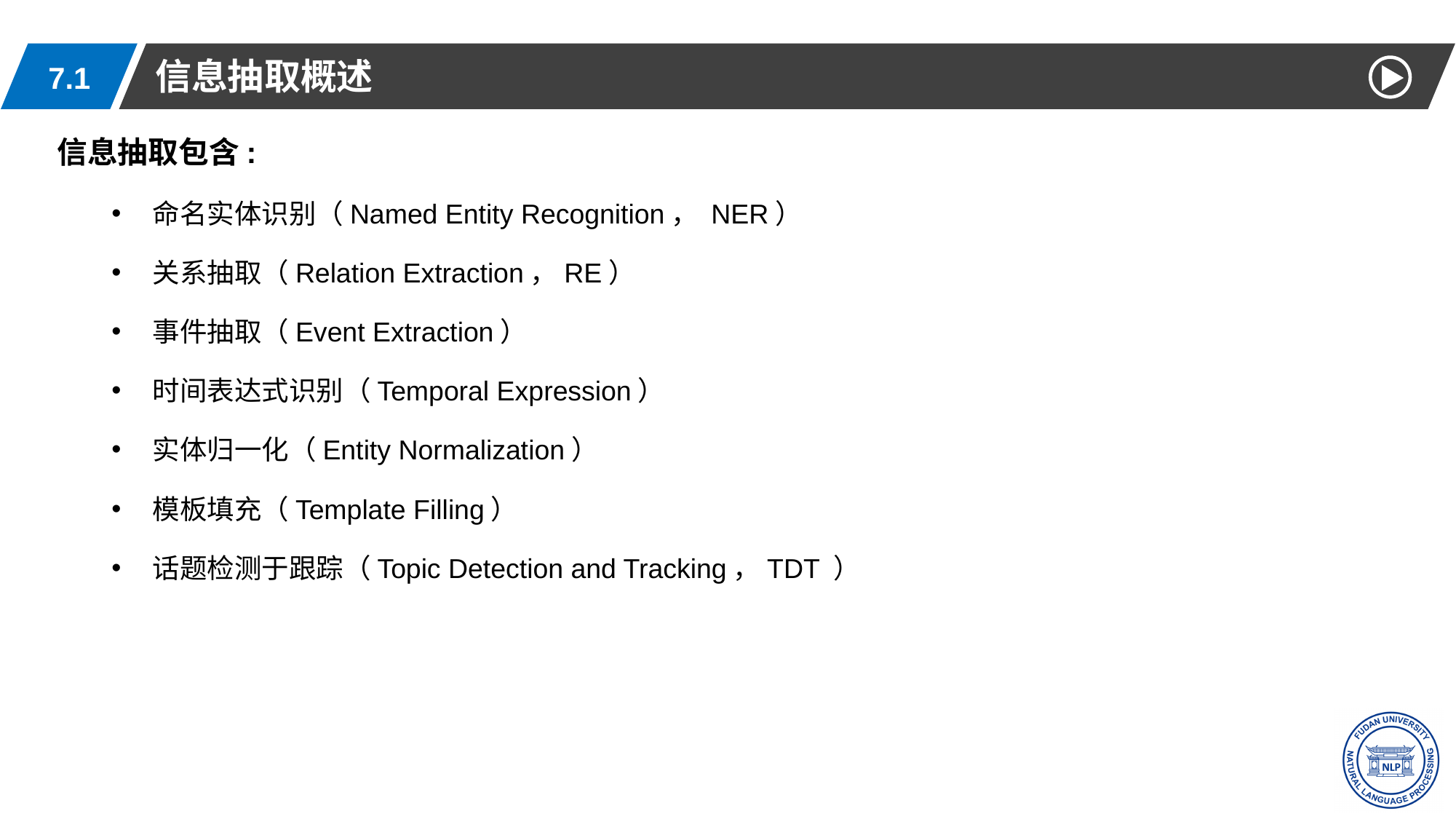

信息抽取概述
7.1

信息抽取包含:
命名实体识别（Named Entity Recognition， NER）
关系抽取（Relation Extraction，RE）
事件抽取（Event Extraction）
时间表达式识别（Temporal Expression）
实体归一化（Entity Normalization）
模板填充（Template Filling）
话题检测于跟踪（Topic Detection and Tracking，TDT ）
8